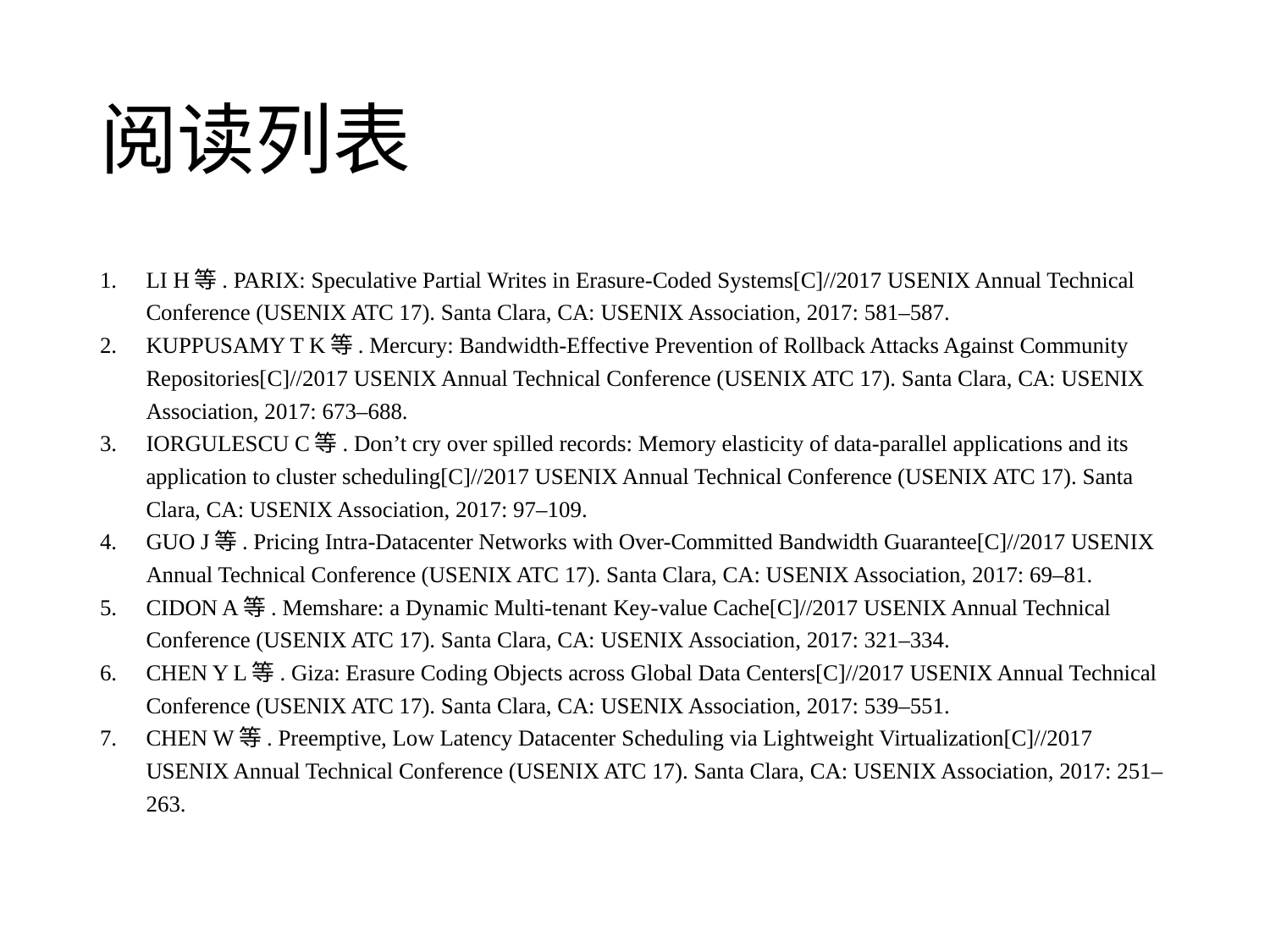

# 阅读列表
LI H等. PARIX: Speculative Partial Writes in Erasure-Coded Systems[C]//2017 USENIX Annual Technical Conference (USENIX ATC 17). Santa Clara, CA: USENIX Association, 2017: 581–587.
KUPPUSAMY T K等. Mercury: Bandwidth-Effective Prevention of Rollback Attacks Against Community Repositories[C]//2017 USENIX Annual Technical Conference (USENIX ATC 17). Santa Clara, CA: USENIX Association, 2017: 673–688.
IORGULESCU C等. Don’t cry over spilled records: Memory elasticity of data-parallel applications and its application to cluster scheduling[C]//2017 USENIX Annual Technical Conference (USENIX ATC 17). Santa Clara, CA: USENIX Association, 2017: 97–109.
GUO J等. Pricing Intra-Datacenter Networks with Over-Committed Bandwidth Guarantee[C]//2017 USENIX Annual Technical Conference (USENIX ATC 17). Santa Clara, CA: USENIX Association, 2017: 69–81.
CIDON A等. Memshare: a Dynamic Multi-tenant Key-value Cache[C]//2017 USENIX Annual Technical Conference (USENIX ATC 17). Santa Clara, CA: USENIX Association, 2017: 321–334.
CHEN Y L等. Giza: Erasure Coding Objects across Global Data Centers[C]//2017 USENIX Annual Technical Conference (USENIX ATC 17). Santa Clara, CA: USENIX Association, 2017: 539–551.
CHEN W等. Preemptive, Low Latency Datacenter Scheduling via Lightweight Virtualization[C]//2017 USENIX Annual Technical Conference (USENIX ATC 17). Santa Clara, CA: USENIX Association, 2017: 251–263.